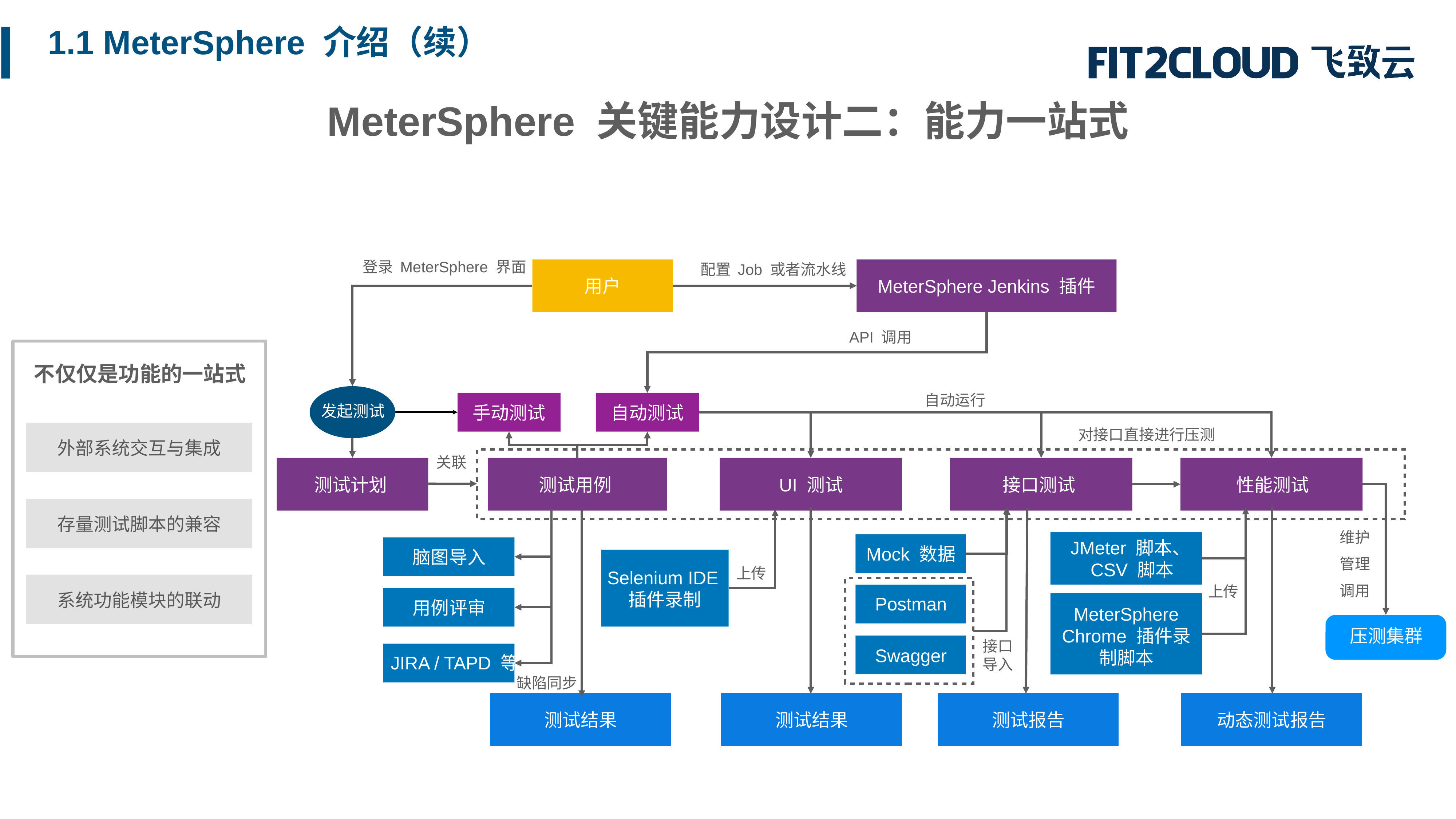

1.1 MeterSphere 介绍（续）

MeterSphere 关键能力设计二：能力一站式

登录 MeterSphere 界面
配置 Job 或者流水线

用户

MeterSphere Jenkins 插件

API 调用
自动运行

发起测试

手动测试

自动测试

对接口直接进行压测

关联

测试计划
测试用例
接口测试
性能测试
UI 测试

维护
管理
调用
JMeter 脚本、CSV 脚本

Mock 数据

脑图导入

上传
Selenium IDE插件录制

上传

Postman
用例评审

MeterSphere Chrome 插件录制脚本

压测集群
接口导入

Swagger

JIRA / TAPD 等
缺陷同步

测试结果
测试结果
测试报告
动态测试报告

不仅仅是功能的一站式
外部系统交互与集成
存量测试脚本的兼容
系统功能模块的联动